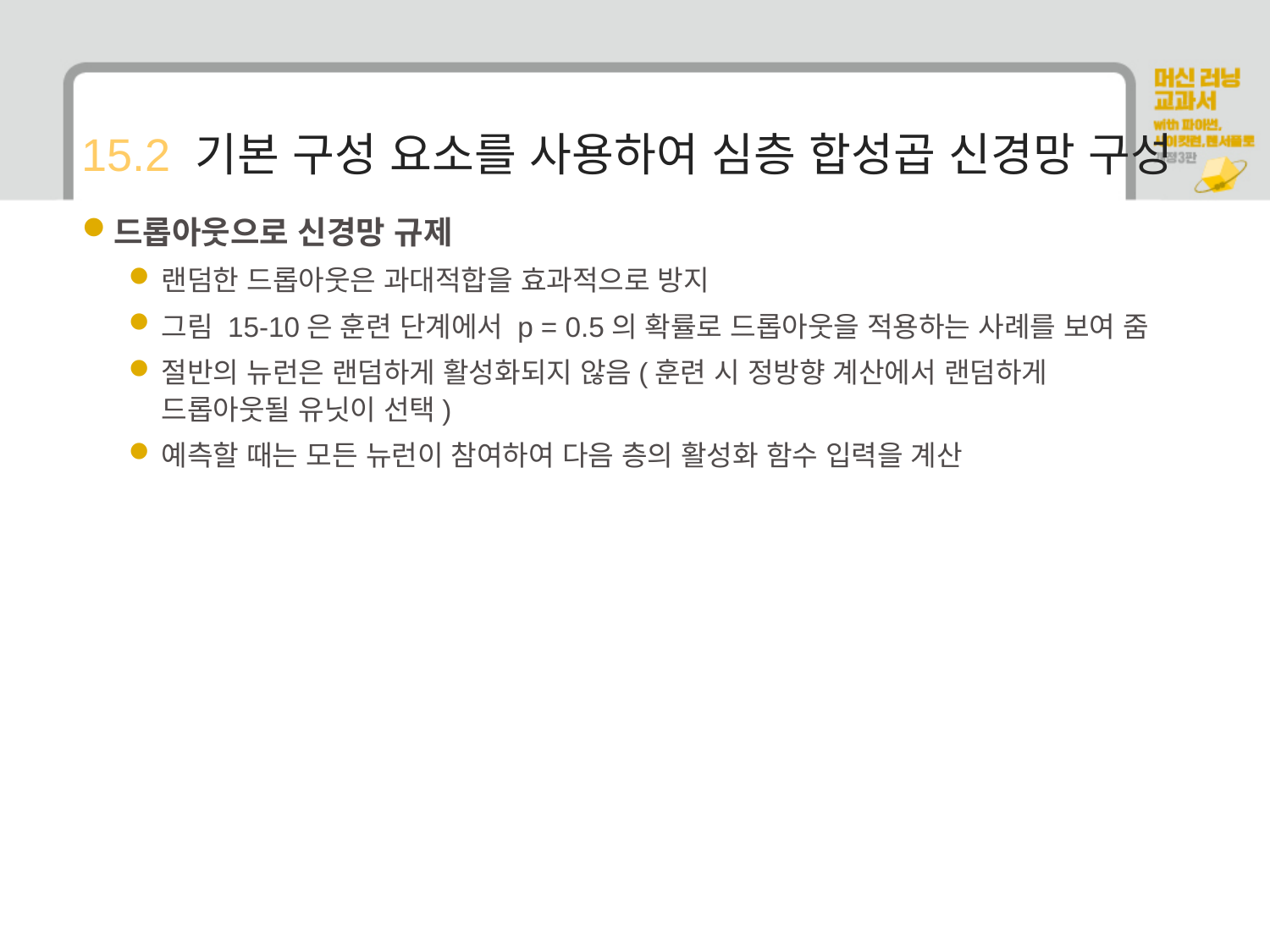

# 15.2 기본 구성 요소를 사용하여 심층 합성곱 신경망 구성
드롭아웃으로 신경망 규제
랜덤한 드롭아웃은 과대적합을 효과적으로 방지
그림 15-10은 훈련 단계에서 p = 0.5의 확률로 드롭아웃을 적용하는 사례를 보여 줌
절반의 뉴런은 랜덤하게 활성화되지 않음(훈련 시 정방향 계산에서 랜덤하게 드롭아웃될 유닛이 선택)
예측할 때는 모든 뉴런이 참여하여 다음 층의 활성화 함수 입력을 계산